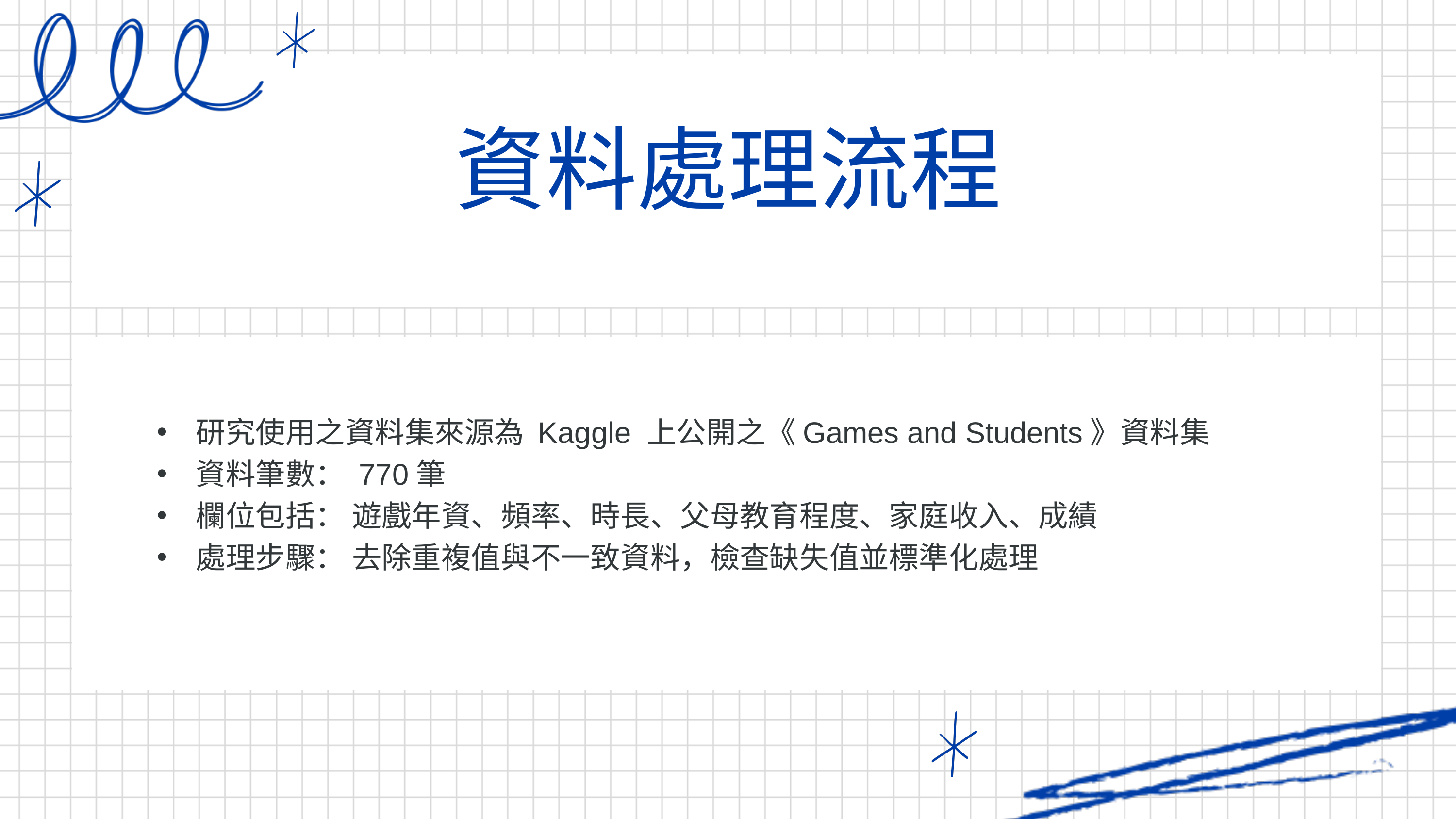

資料處理流程

 研究使用之資料集來源為 Kaggle 上公開之《Games and Students》資料集
 資料筆數： 770筆
 欄位包括： 遊戲年資、頻率、時長、父母教育程度、家庭收入、成績
 處理步驟： 去除重複值與不一致資料，檢查缺失值並標準化處理